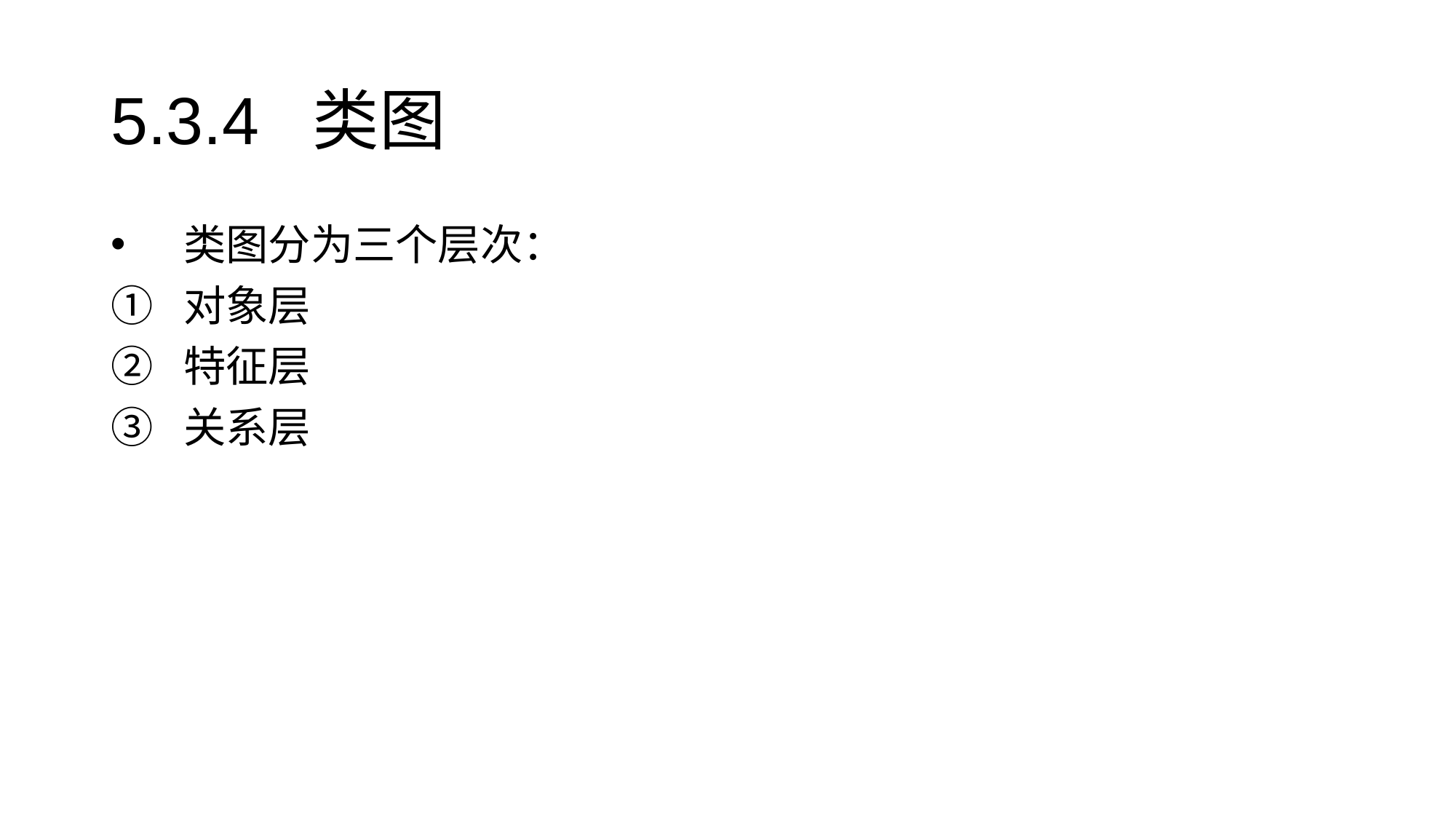

# 5.3.4  类图
类图分为三个层次：
对象层
特征层
关系层